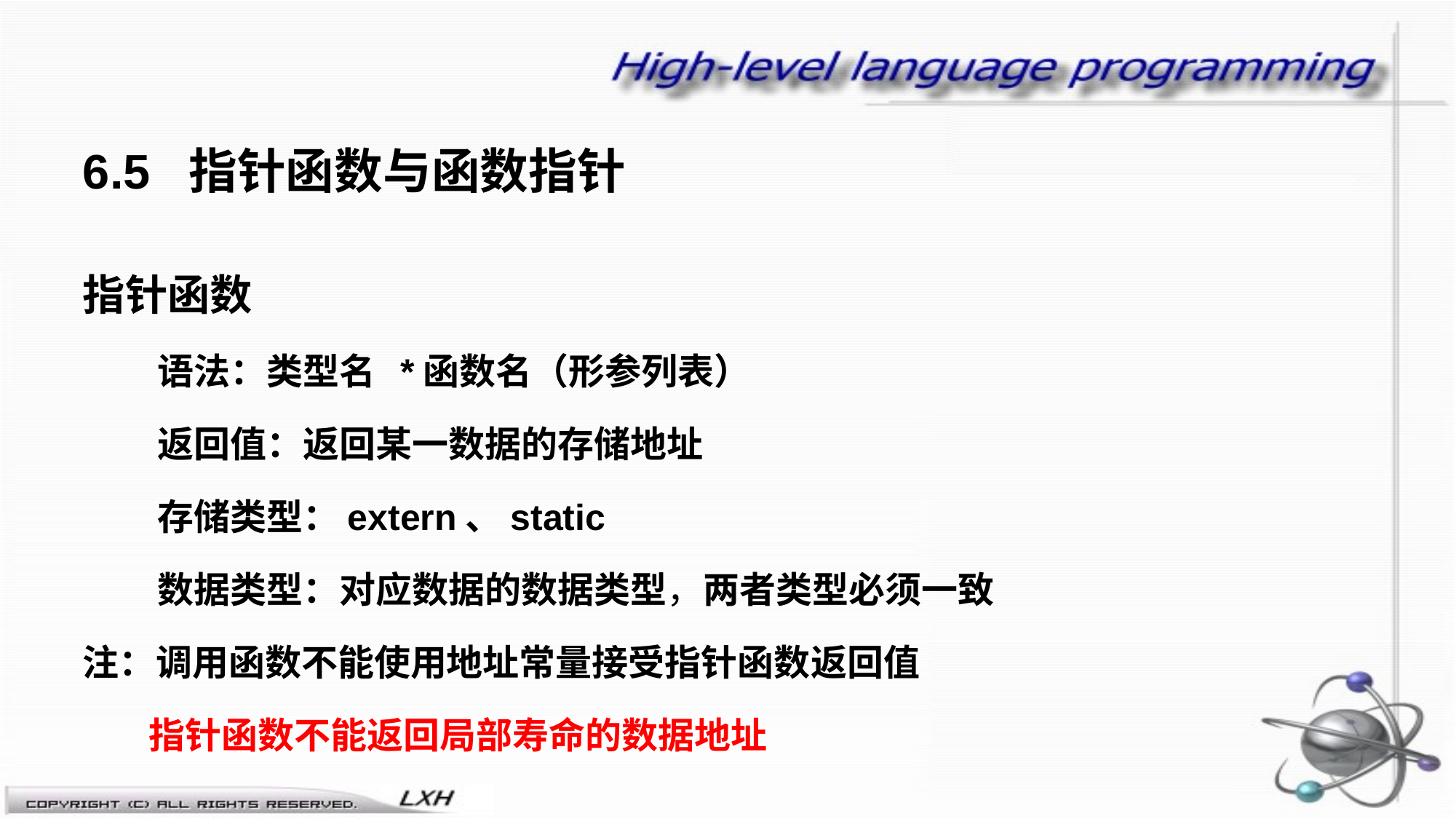

6.5  指针函数与函数指针
指针函数
	语法：类型名  *函数名（形参列表）
	返回值：返回某一数据的存储地址
	存储类型：extern、static
	数据类型：对应数据的数据类型，两者类型必须一致
注：调用函数不能使用地址常量接受指针函数返回值
       指针函数不能返回局部寿命的数据地址